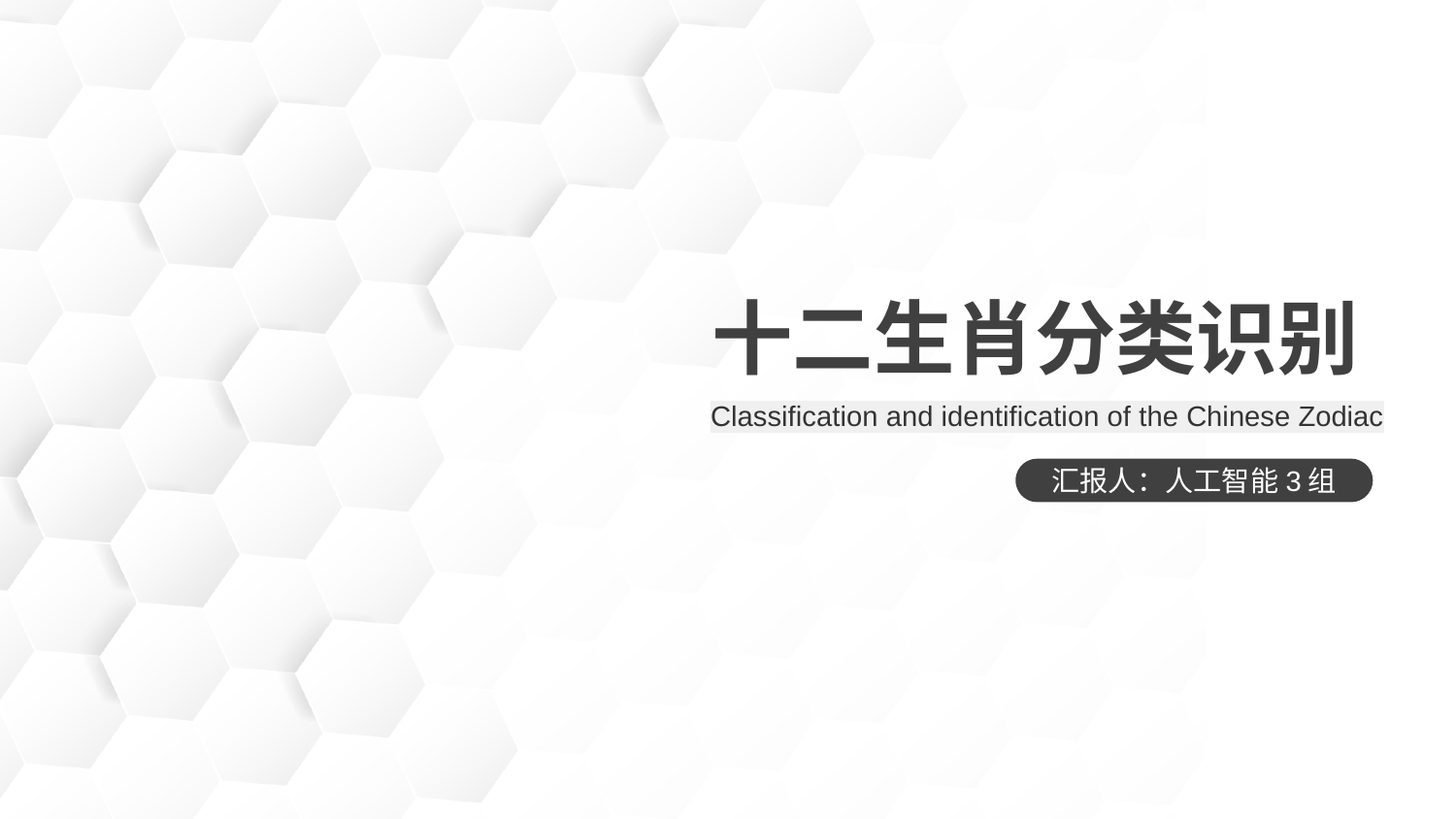

十二生肖分类识别
Classification and identification of the Chinese Zodiac
汇报人：人工智能3组